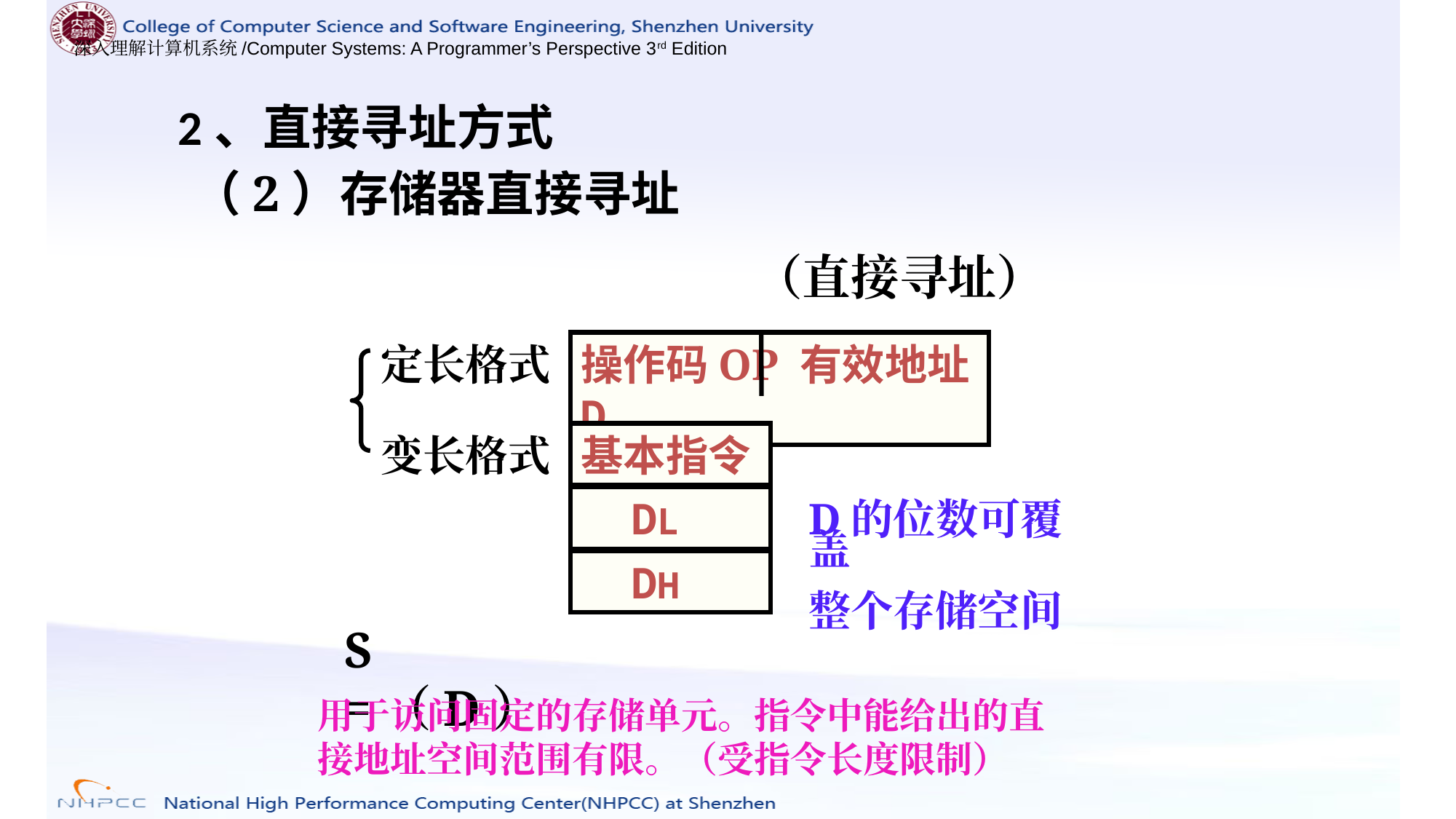

2、直接寻址方式
（2）存储器直接寻址

（直接寻址）
定长格式
操作码OP 有效地址D

变长格式
基本指令
  DL
  DH
D的位数可覆盖

整个存储空间
S =（D）
用于访问固定的存储单元。指令中能给出的直接地址空间范围有限。（受指令长度限制）
21